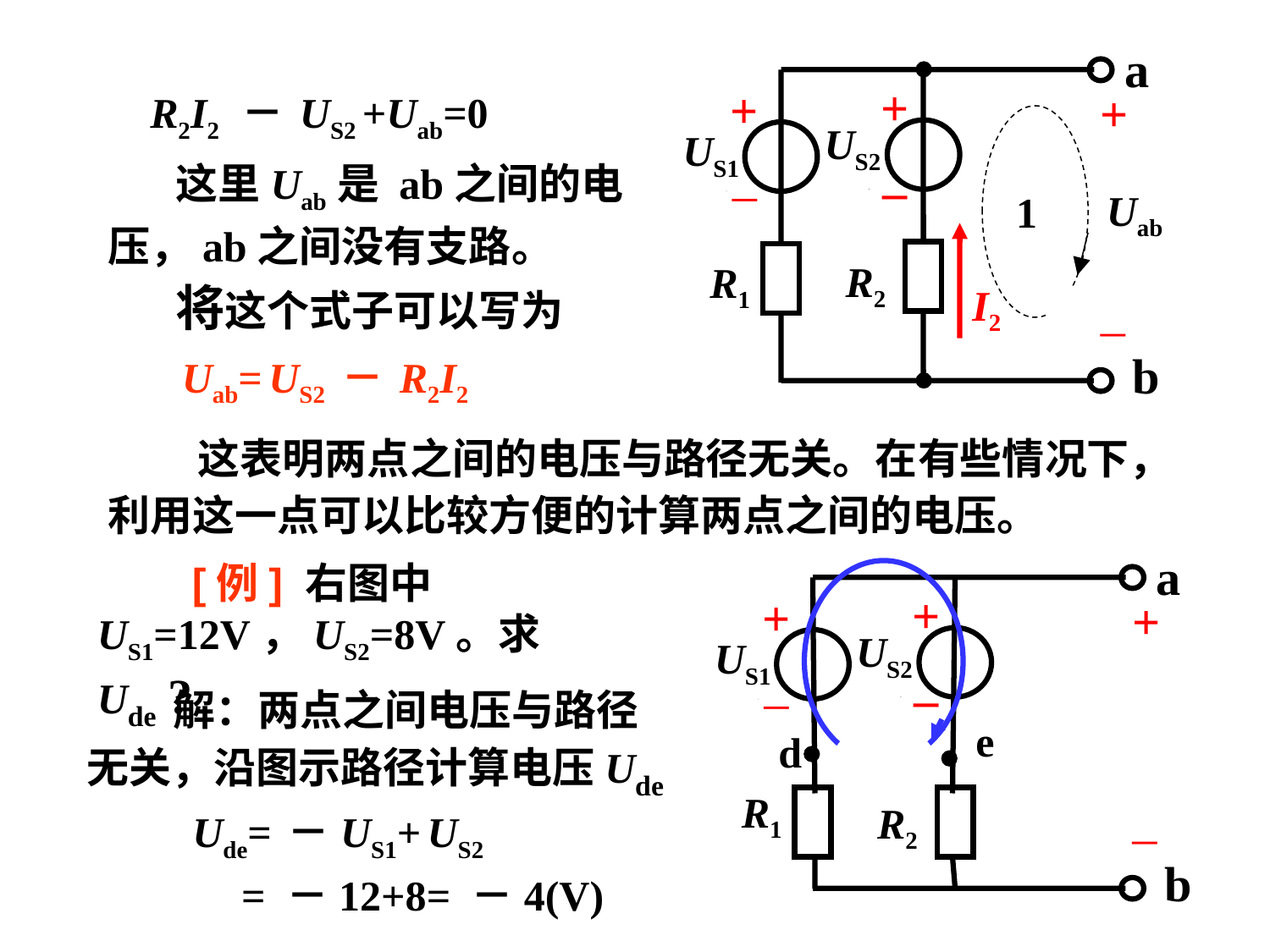

a

+
–

+
–

+

US2

US1

Uab
1

R2
R1
I2
_

b

 R2I2  － US2 +Uab=0
     这里Uab是 ab之间的电压，ab之间没有支路。
     将这个式子可以写为
Uab= US2 － R2I2
       这表明两点之间的电压与路径无关。在有些情况下，利用这一点可以比较方便的计算两点之间的电压。

a
        [例] 右图中US1=12V，US2=8V。求Ude ?

+
–

+
–

+
US2

US1

        解：两点之间电压与路径无关，沿图示路径计算电压Ude

e
d

R1
_

Ude= －US1+ US2
        = －12+8= －4(V)
R2

b